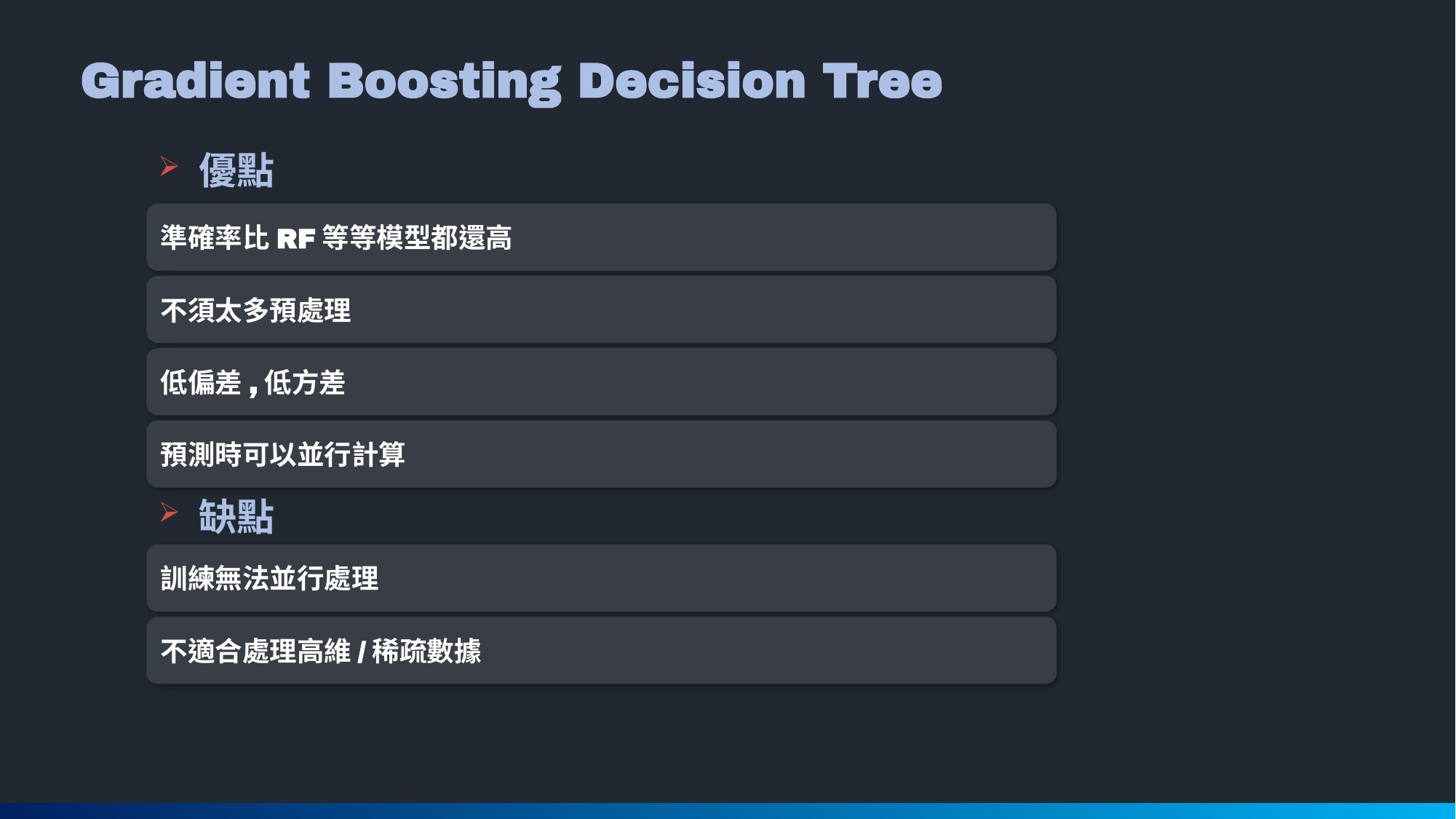

Gradient Boosting Decision Tree
優點
準確率比RF等等模型都還高
不須太多預處理
低偏差,低方差
預測時可以並行計算
缺點
訓練無法並行處理
不適合處理高維/稀疏數據